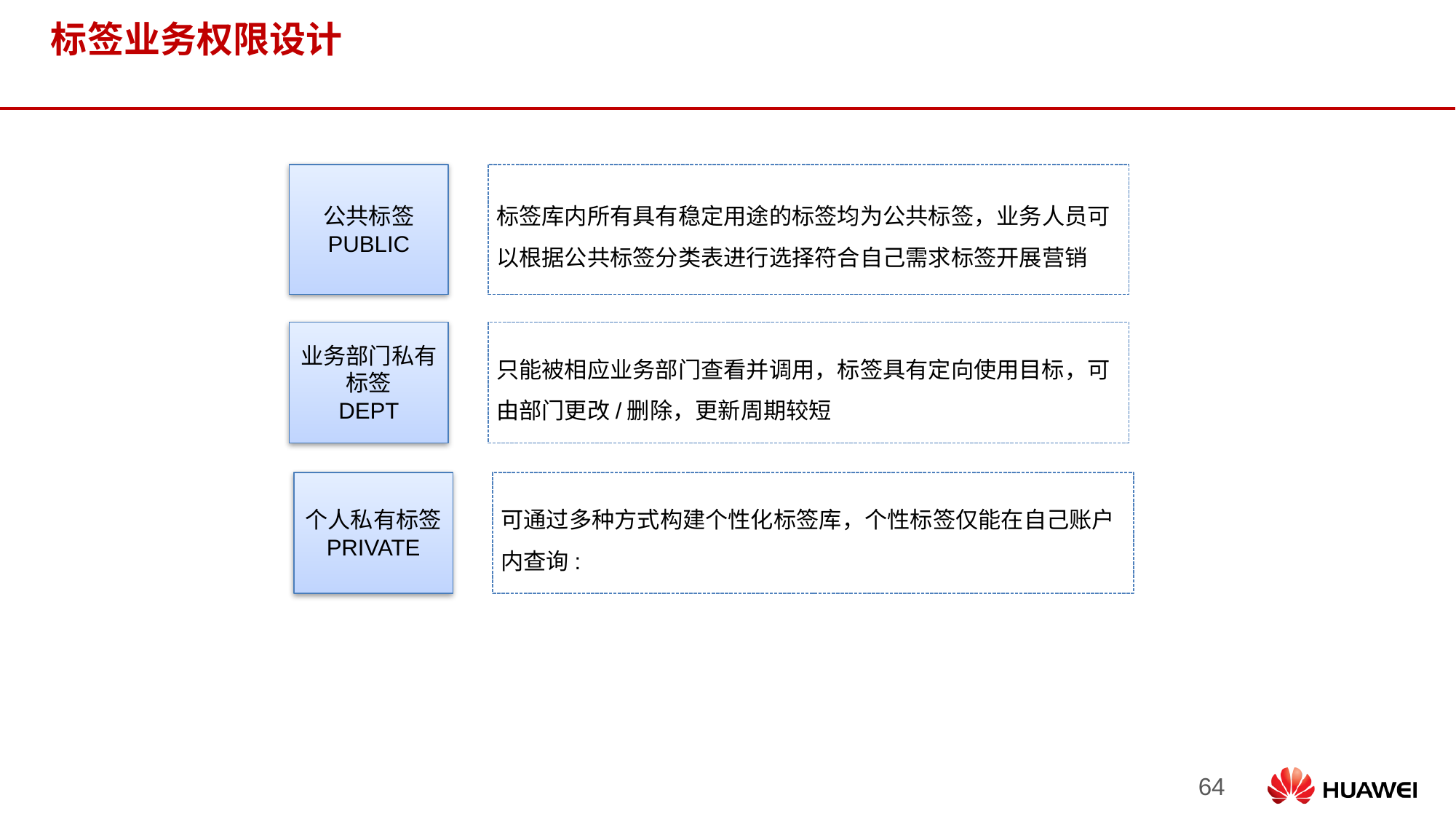

# 标签业务权限设计
公共标签
PUBLIC
标签库内所有具有稳定用途的标签均为公共标签，业务人员可以根据公共标签分类表进行选择符合自己需求标签开展营销
业务部门私有标签
DEPT
只能被相应业务部门查看并调用，标签具有定向使用目标，可由部门更改/删除，更新周期较短
个人私有标签
PRIVATE
可通过多种方式构建个性化标签库，个性标签仅能在自己账户内查询: